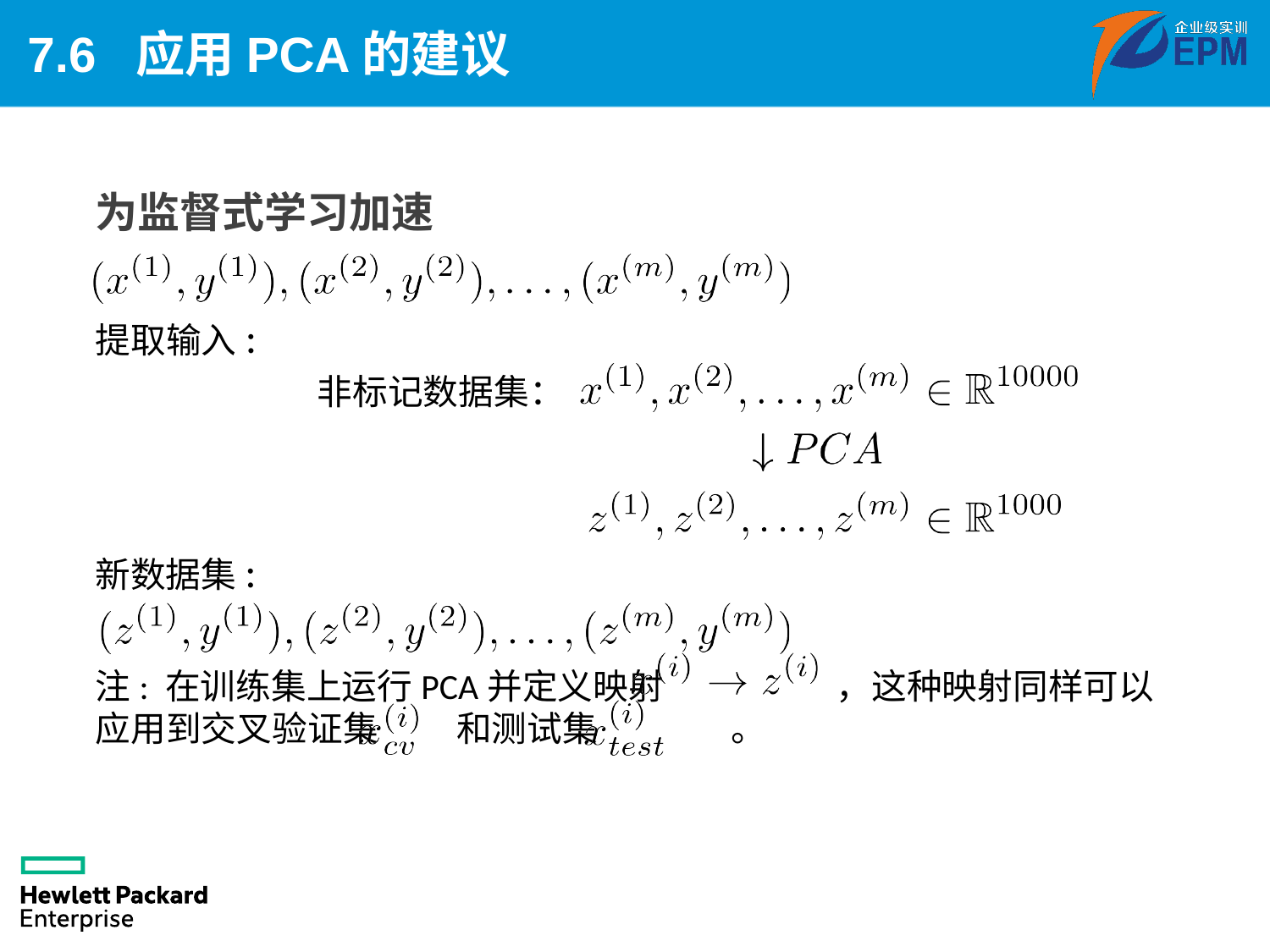

# 7.6  应用PCA的建议
为监督式学习加速

提取输入:
           非标记数据集：

新数据集:

注: 在训练集上运行PCA并定义映射                      ，这种映射同样可以应用到交叉验证集          和测试集                 。